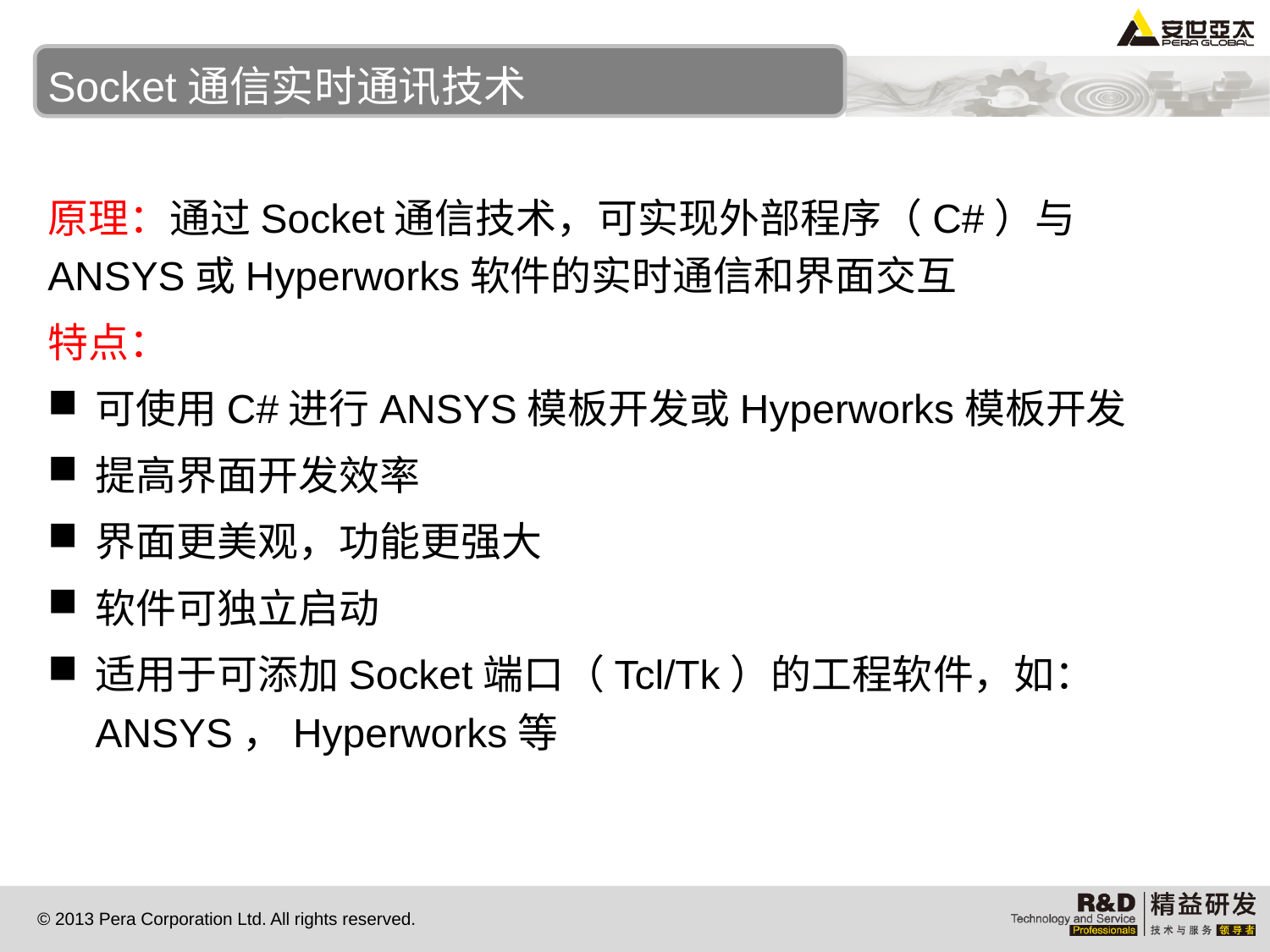

# Socket通信实时通讯技术
原理：通过Socket通信技术，可实现外部程序（C#）与ANSYS或Hyperworks软件的实时通信和界面交互
特点：
可使用C#进行ANSYS模板开发或Hyperworks模板开发
提高界面开发效率
界面更美观，功能更强大
软件可独立启动
适用于可添加Socket端口（Tcl/Tk）的工程软件，如：ANSYS，Hyperworks等